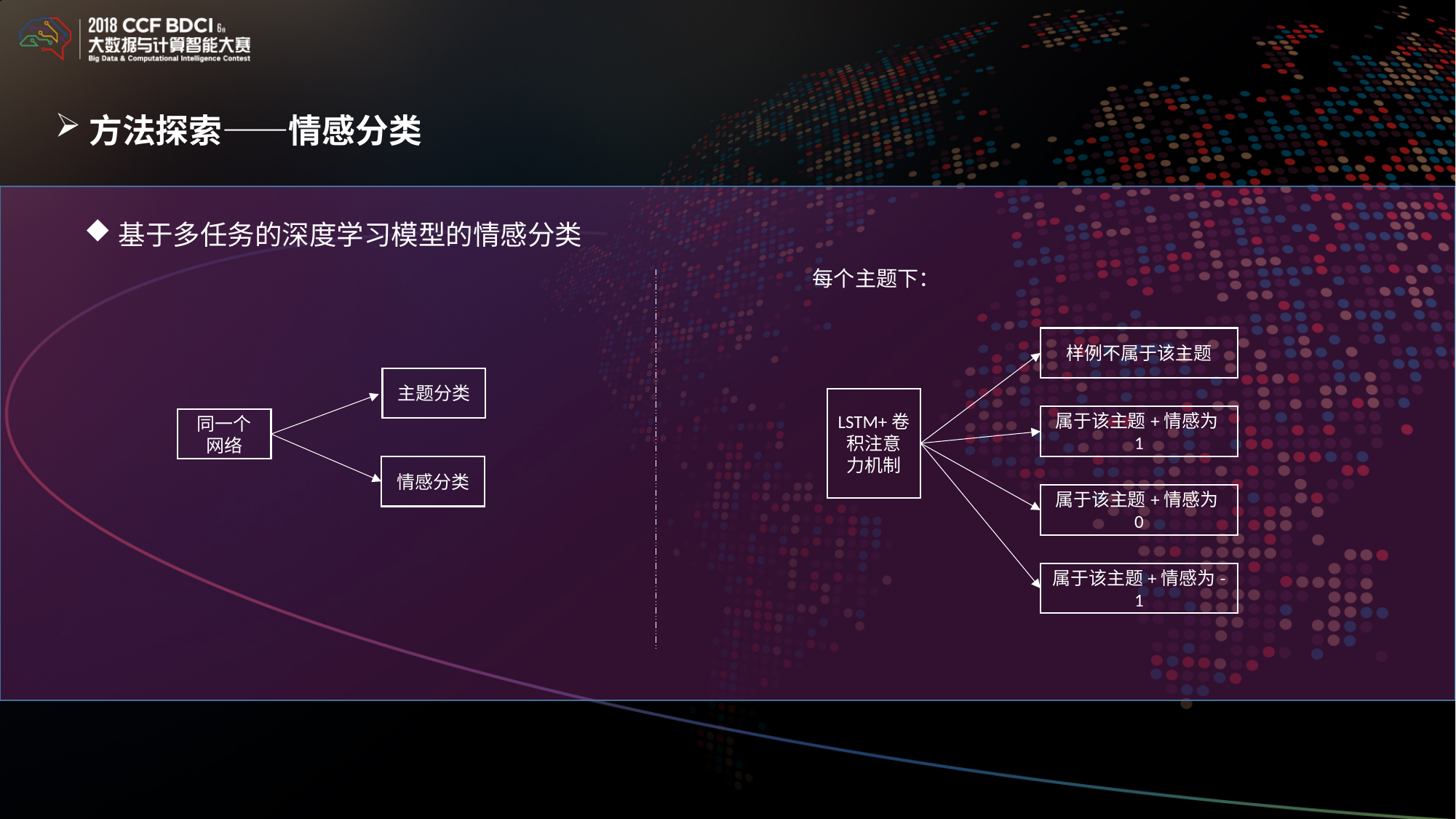

方法探索——情感分类

基于多任务的深度学习模型的情感分类
每个主题下：
样例不属于该主题
主题分类
LSTM+卷积注意力机制
属于该主题+情感为1
同一个网络
情感分类
属于该主题+情感为0
属于该主题+情感为-1